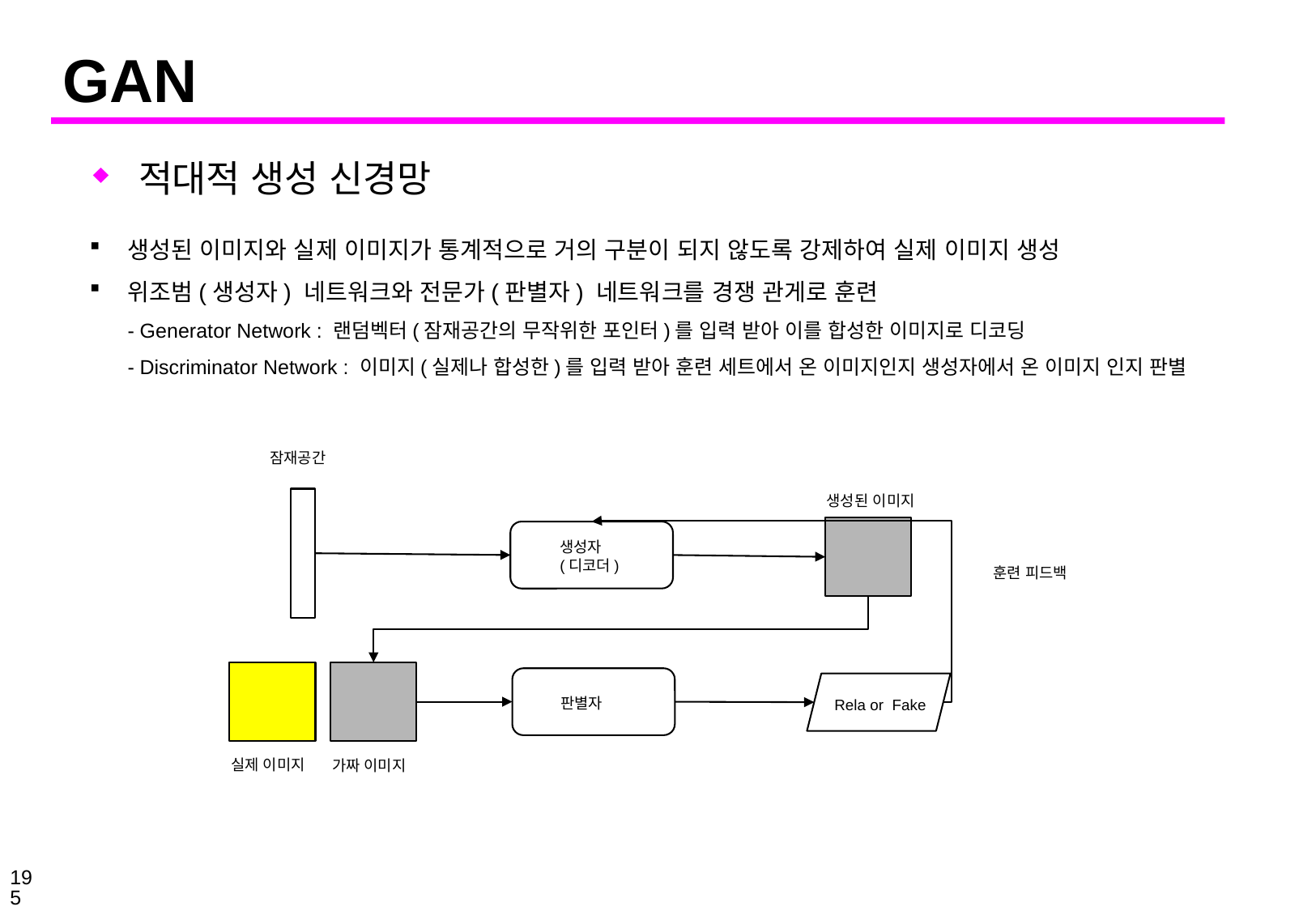

# GAN
적대적 생성 신경망
생성된 이미지와 실제 이미지가 통계적으로 거의 구분이 되지 않도록 강제하여 실제 이미지 생성
위조범(생성자) 네트워크와 전문가(판별자) 네트워크를 경쟁 관게로 훈련
- Generator Network : 랜덤벡터(잠재공간의 무작위한 포인터)를 입력 받아 이를 합성한 이미지로 디코딩
- Discriminator Network : 이미지(실제나 합성한)를 입력 받아 훈련 세트에서 온 이미지인지 생성자에서 온 이미지 인지 판별
잠재공간
생성된 이미지

생성자
(디코더)
훈련 피드백

판별자
Rela or  Fake
실제 이미지
가짜 이미지
195